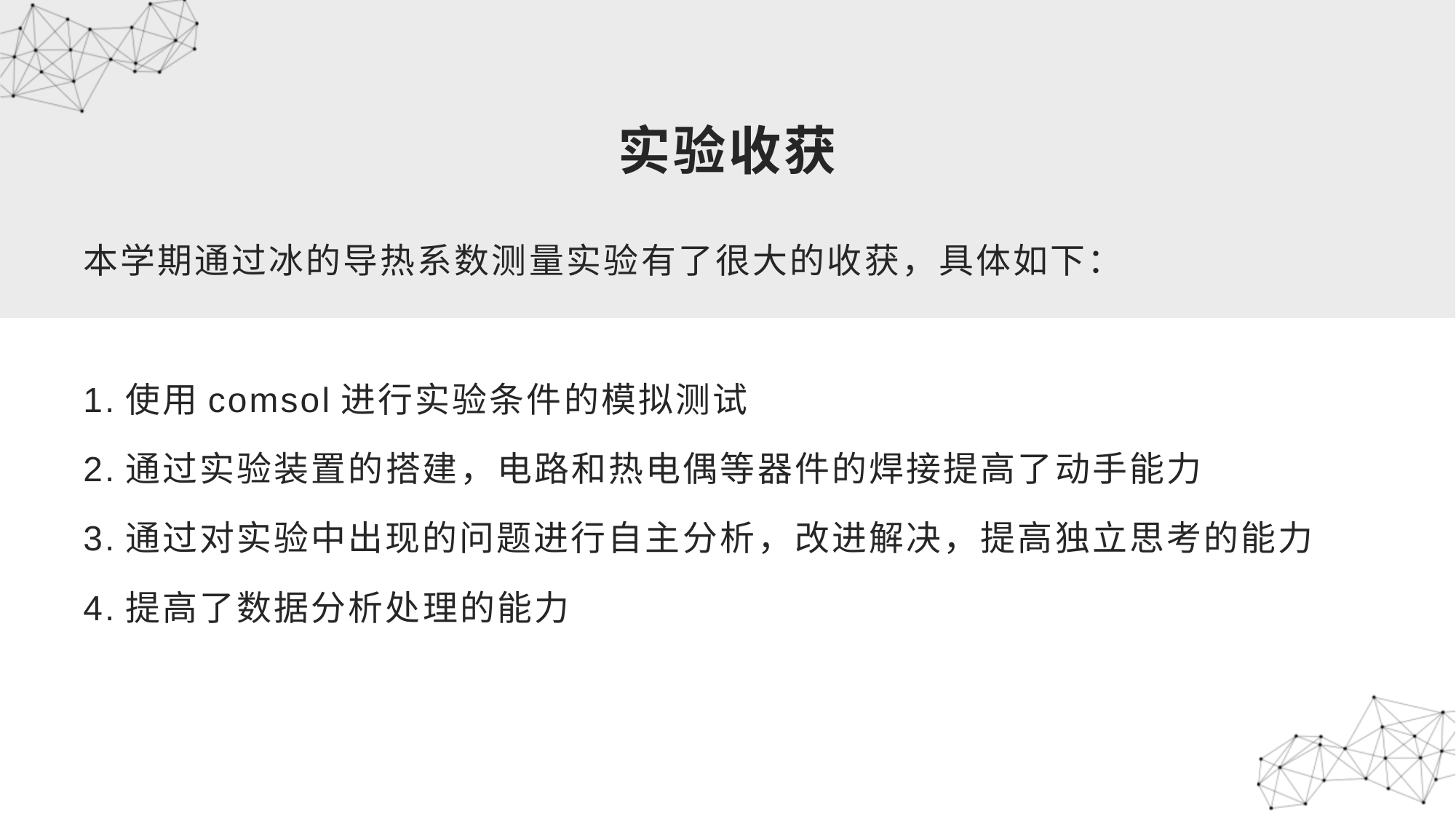

# 实验收获
本学期通过冰的导热系数测量实验有了很大的收获，具体如下：

1.使用comsol进行实验条件的模拟测试
2.通过实验装置的搭建，电路和热电偶等器件的焊接提高了动手能力
3.通过对实验中出现的问题进行自主分析，改进解决，提高独立思考的能力
4.提高了数据分析处理的能力